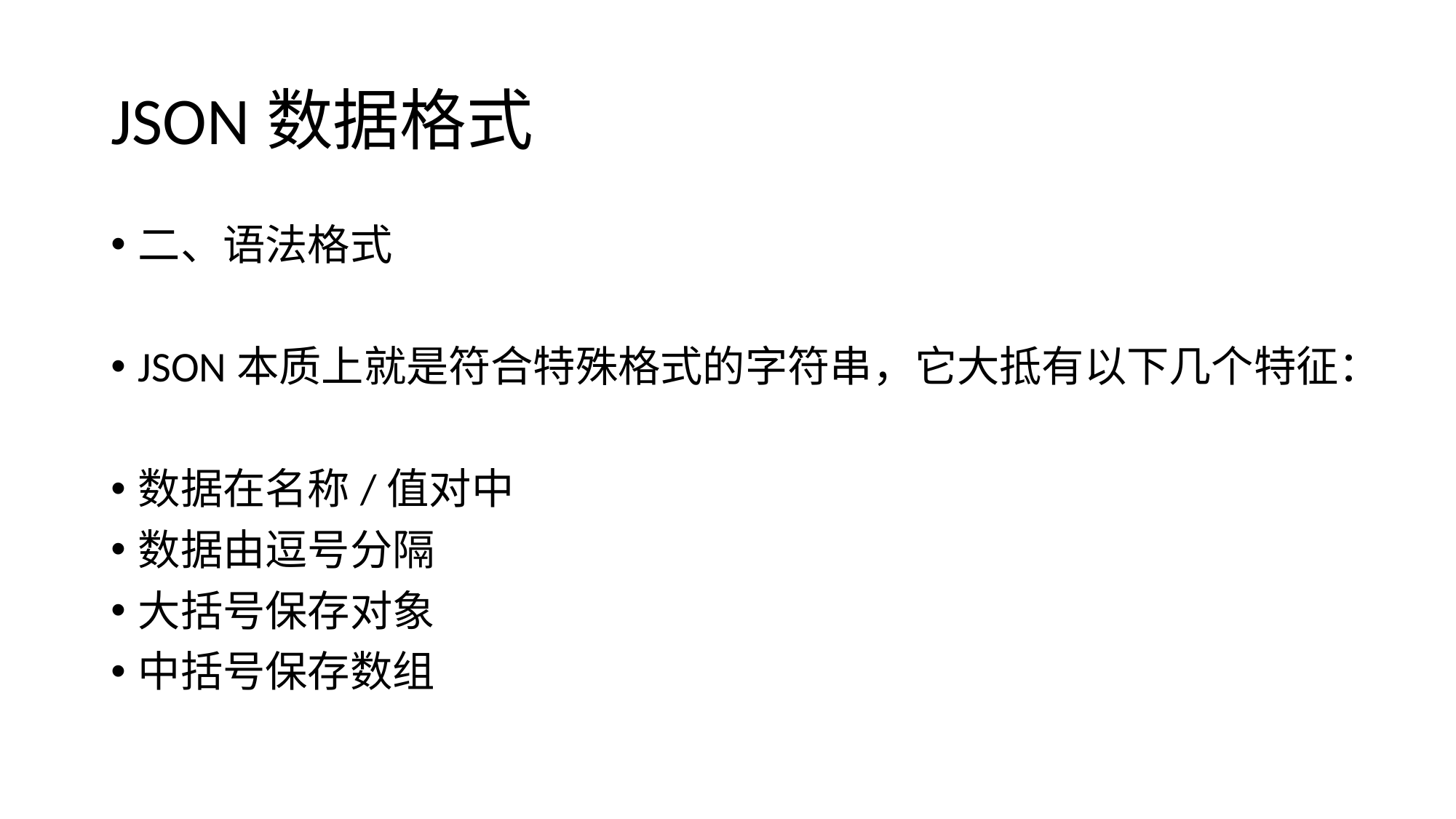

# JSON数据格式
二、语法格式

JSON本质上就是符合特殊格式的字符串，它大抵有以下几个特征：

数据在名称/值对中
数据由逗号分隔
大括号保存对象
中括号保存数组